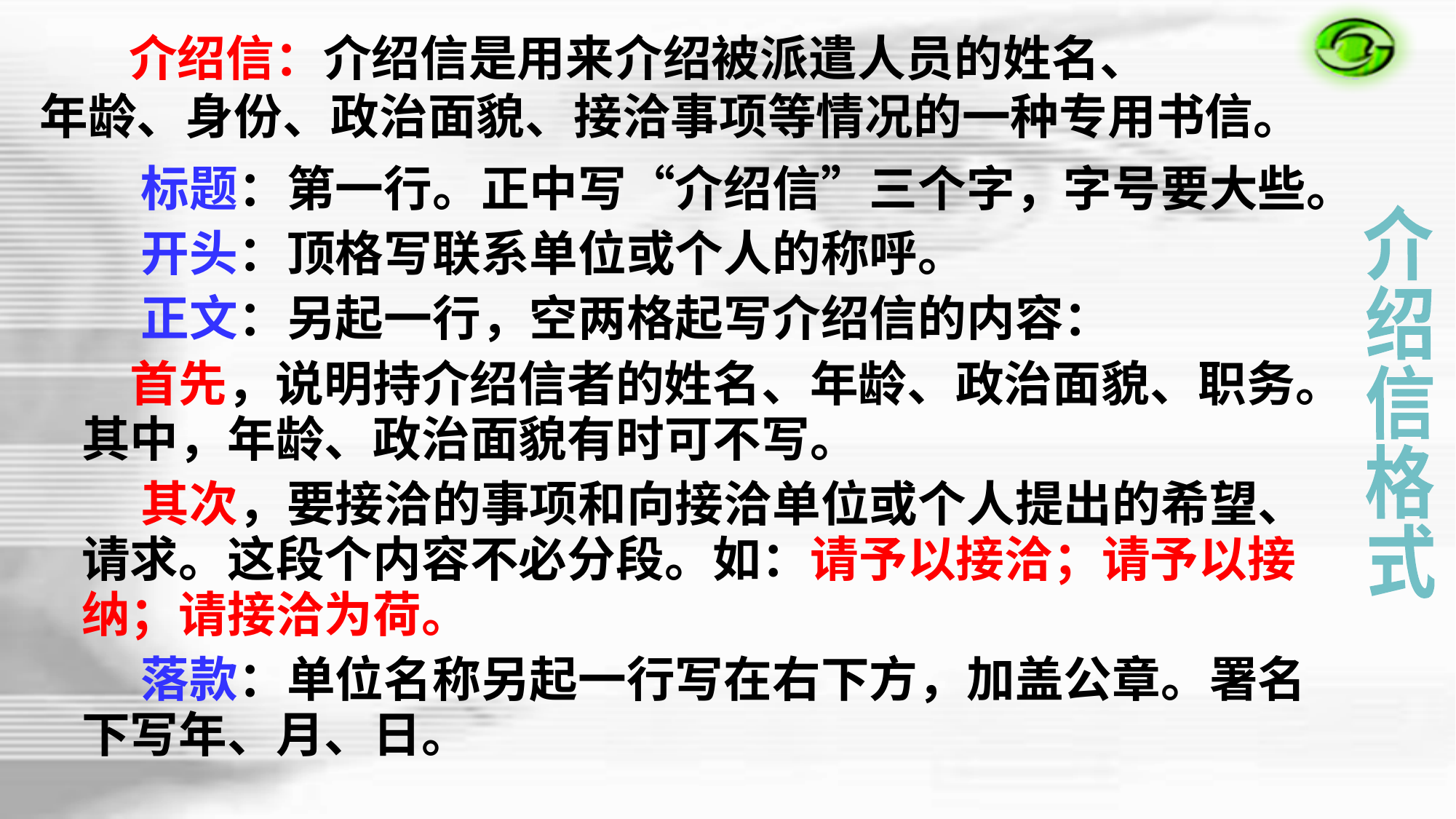

介绍信：介绍信是用来介绍被派遣人员的姓名、
年龄、身份、政治面貌、接洽事项等情况的一种专用书信。
        标题：第一行。正中写“介绍信”三个字，字号要大些。
        开头：顶格写联系单位或个人的称呼。
        正文：另起一行，空两格起写介绍信的内容：
       首先，说明持介绍信者的姓名、年龄、政治面貌、职务。其中，年龄、政治面貌有时可不写。
        其次，要接洽的事项和向接洽单位或个人提出的希望、请求。这段个内容不必分段。如：请予以接洽；请予以接纳；请接洽为荷。
        落款：单位名称另起一行写在右下方，加盖公章。署名下写年、月、日。

介
绍
信
格
式